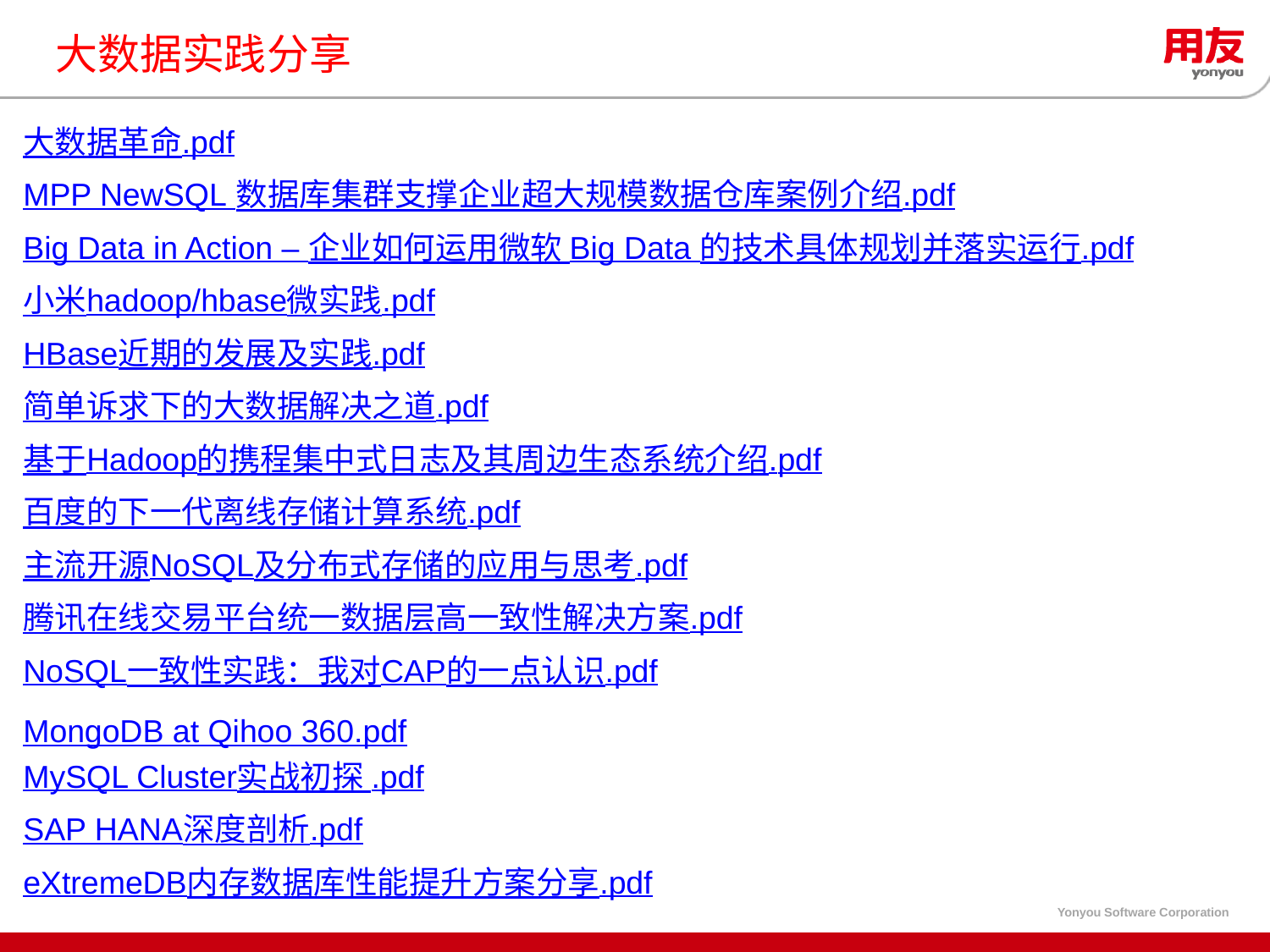

# 大数据实践分享
大数据革命.pdf
MPP NewSQL 数据库集群支撑企业超大规模数据仓库案例介绍.pdf
Big Data in Action – 企业如何运用微软 Big Data 的技术具体规划并落实运行.pdf
小米hadoop/hbase微实践.pdf
HBase近期的发展及实践.pdf
简单诉求下的大数据解决之道.pdf
基于Hadoop的携程集中式日志及其周边生态系统介绍.pdf
百度的下一代离线存储计算系统.pdf
主流开源NoSQL及分布式存储的应用与思考.pdf
腾讯在线交易平台统一数据层高一致性解决方案.pdf
NoSQL一致性实践：我对CAP的一点认识.pdf
MongoDB at Qihoo 360.pdf
MySQL Cluster实战初探 .pdf
SAP HANA深度剖析.pdf
eXtremeDB内存数据库性能提升方案分享.pdf